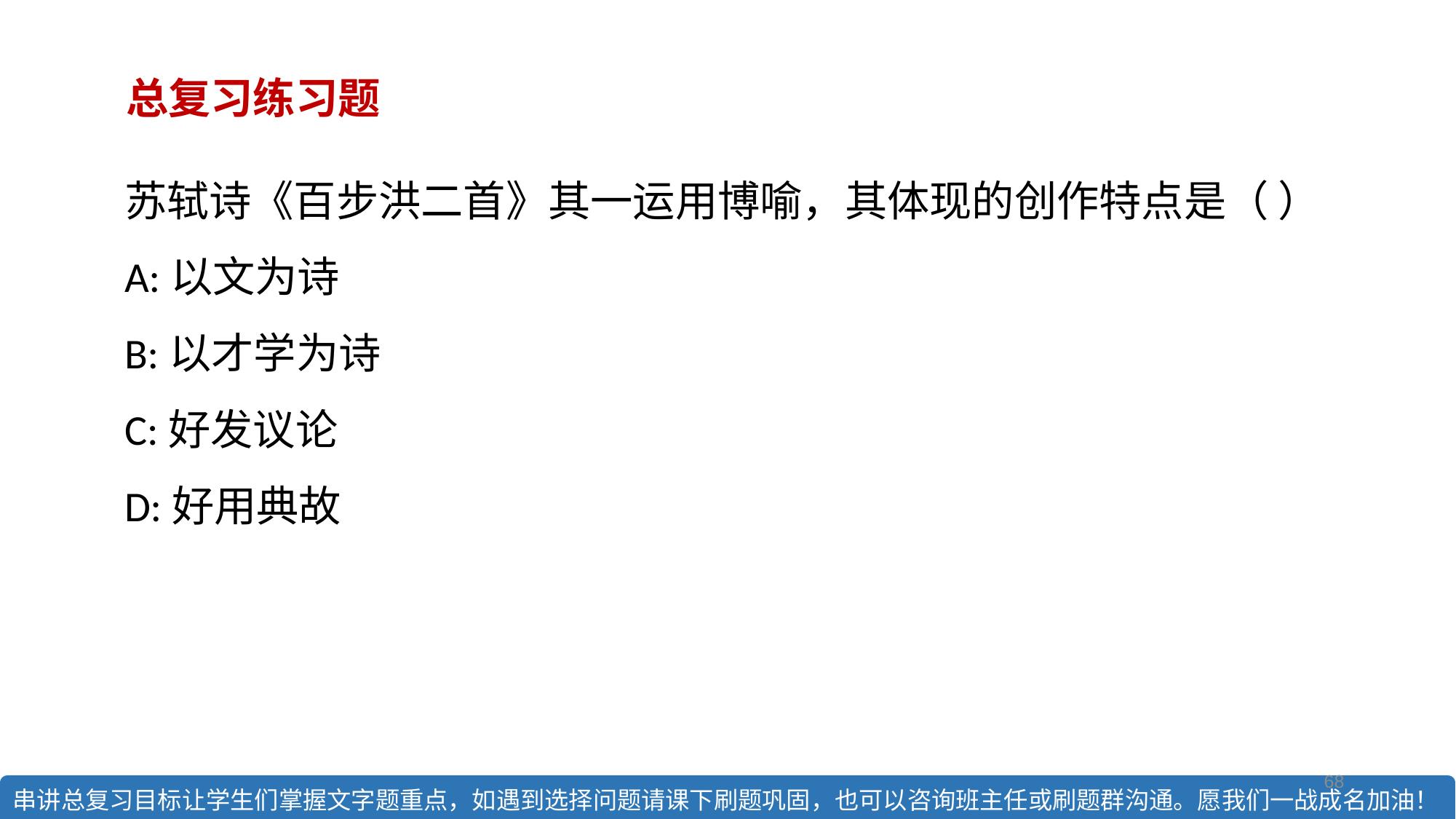

总复习练习题
苏轼诗《百步洪二首》其一运用博喻，其体现的创作特点是（ ）
A:以文为诗
B:以才学为诗
C:好发议论
D:好用典故
68